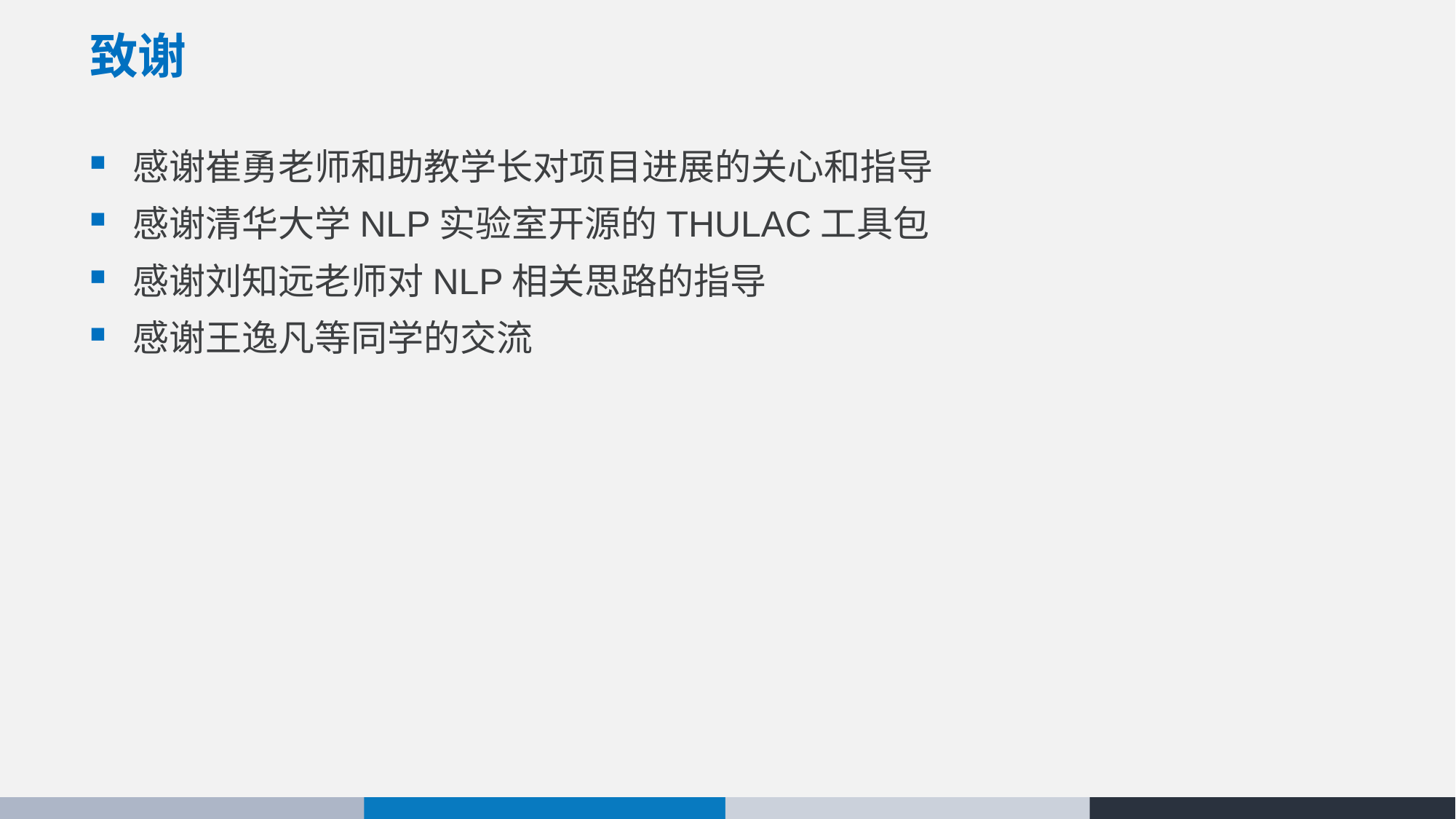

# 致谢
感谢崔勇老师和助教学长对项目进展的关心和指导
感谢清华大学NLP实验室开源的THULAC工具包
感谢刘知远老师对NLP相关思路的指导
感谢王逸凡等同学的交流